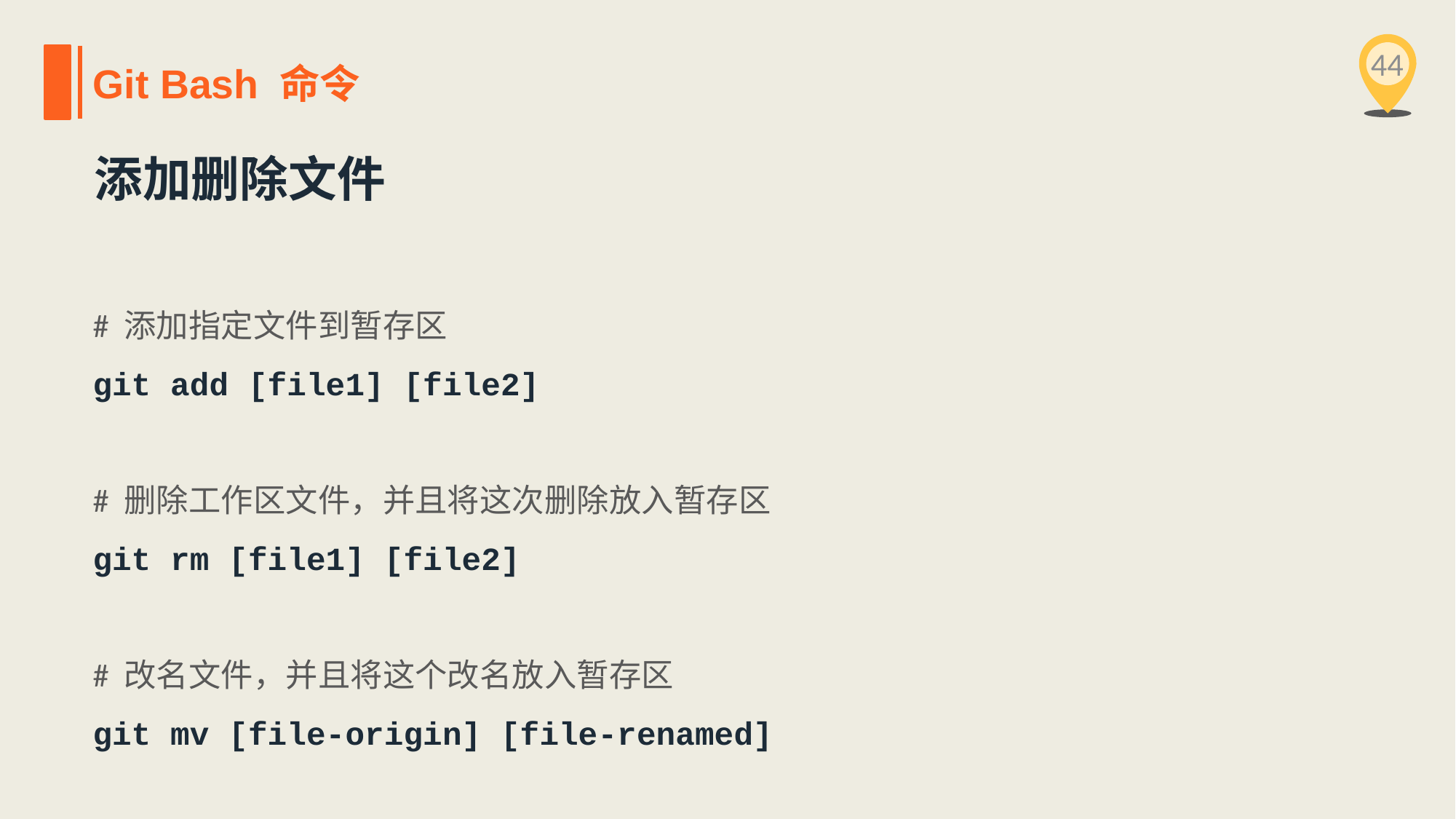

44

Git Bash 命令
添加删除文件
# 添加指定文件到暂存区
git add [file1] [file2]

# 删除工作区文件，并且将这次删除放入暂存区
git rm [file1] [file2]

# 改名文件，并且将这个改名放入暂存区
git mv [file-origin] [file-renamed]